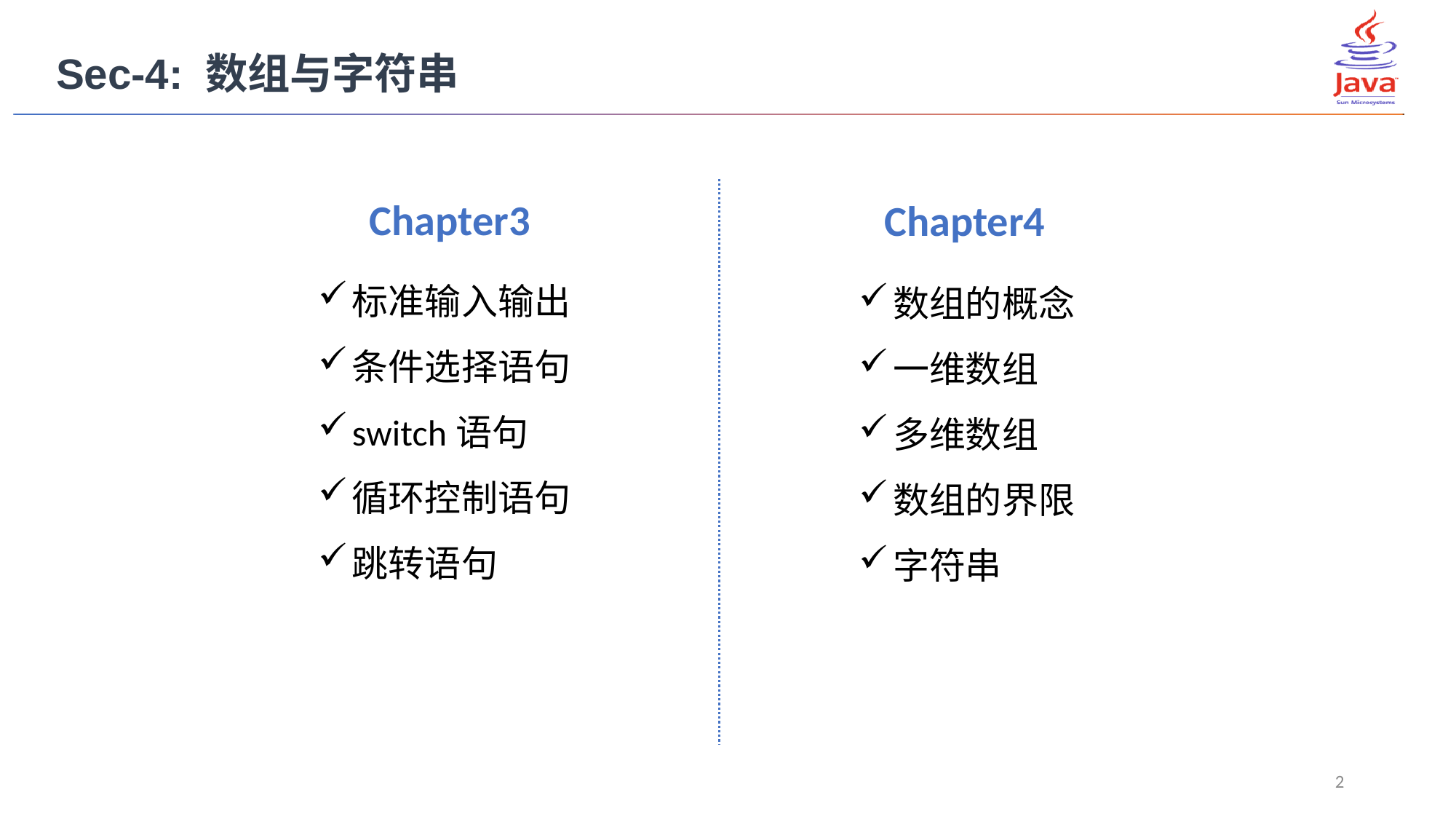

Sec-4: 数组与字符串
Chapter3
Chapter4
标准输入输出
条件选择语句
switch语句
循环控制语句
跳转语句
数组的概念
一维数组
多维数组
数组的界限
字符串
2